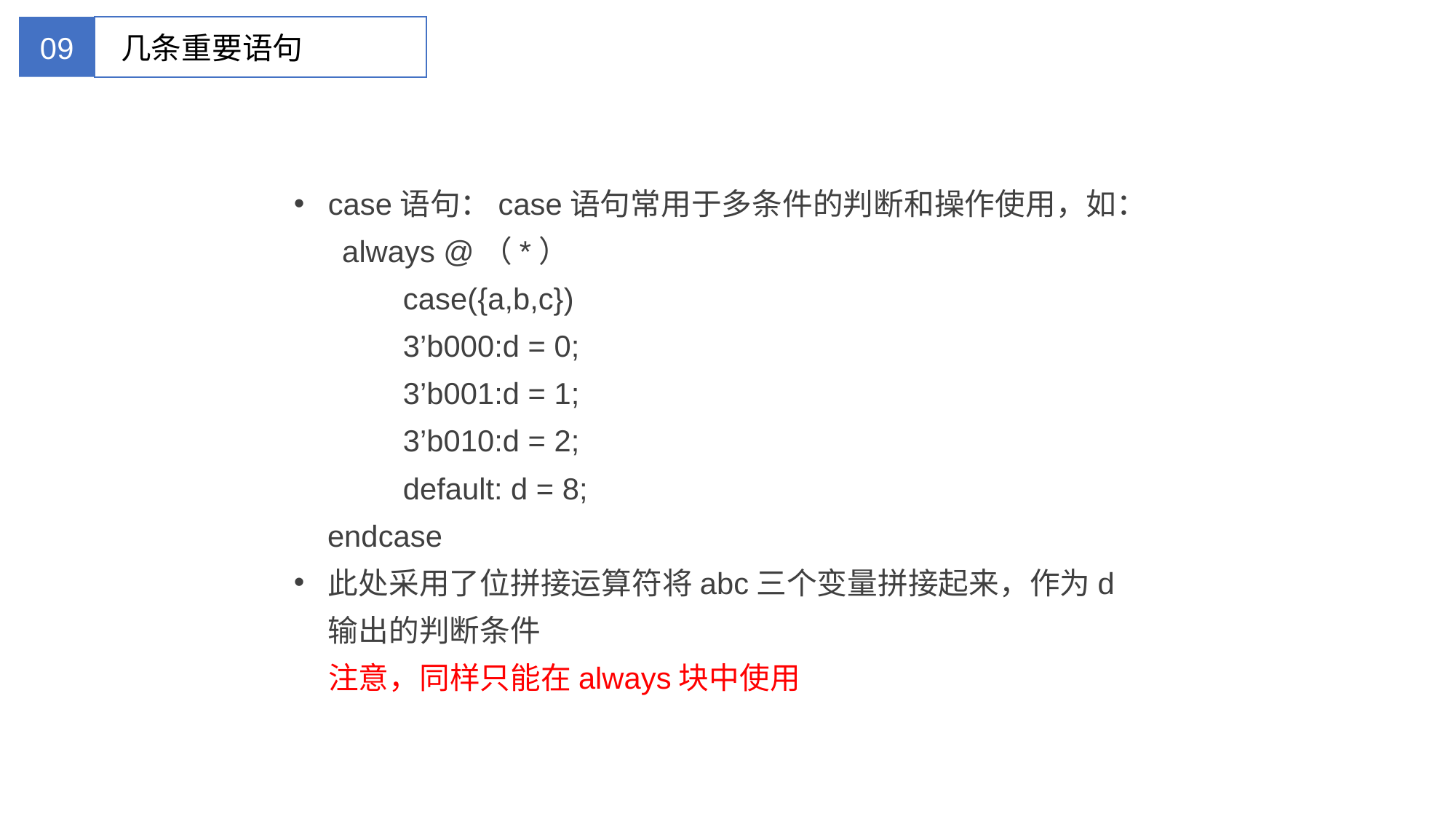

09

几条重要语句
case语句：case语句常用于多条件的判断和操作使用，如： always @（*）
	case({a,b,c})
	3’b000:d = 0;
	3’b001:d = 1;
	3’b010:d = 2;
	default: d = 8;
    endcase
此处采用了位拼接运算符将abc三个变量拼接起来，作为d输出的判断条件
    注意，同样只能在always块中使用